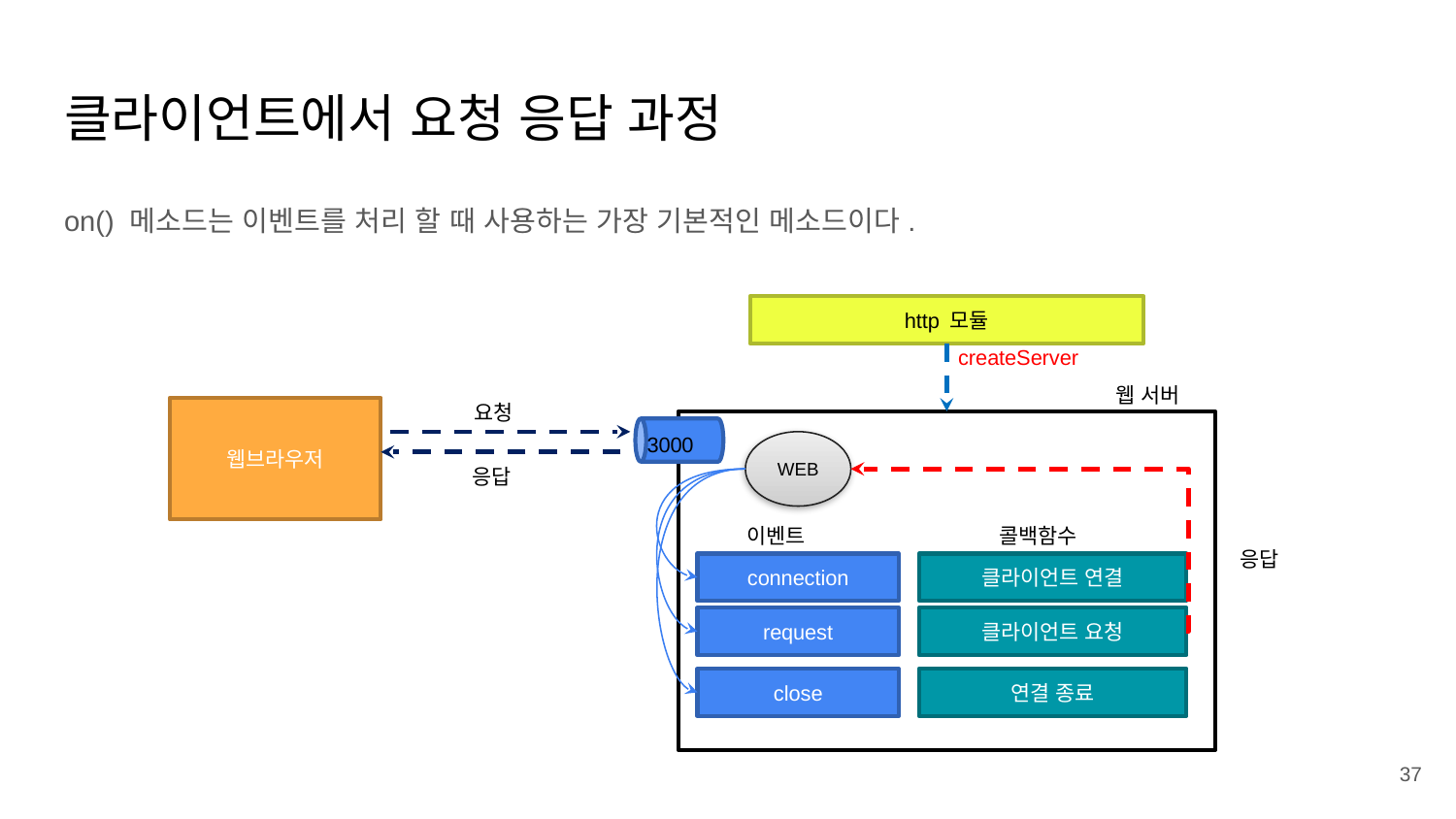

# 클라이언트에서 요청 응답 과정
on() 메소드는 이벤트를 처리 할 때 사용하는 가장 기본적인 메소드이다.
http 모듈
createServer
웹 서버
요청

웹브라우저

3000
WEB
응답
이벤트
콜백함수
응답
connection
클라이언트 연결
request
클라이언트 요청
close
연결 종료
37